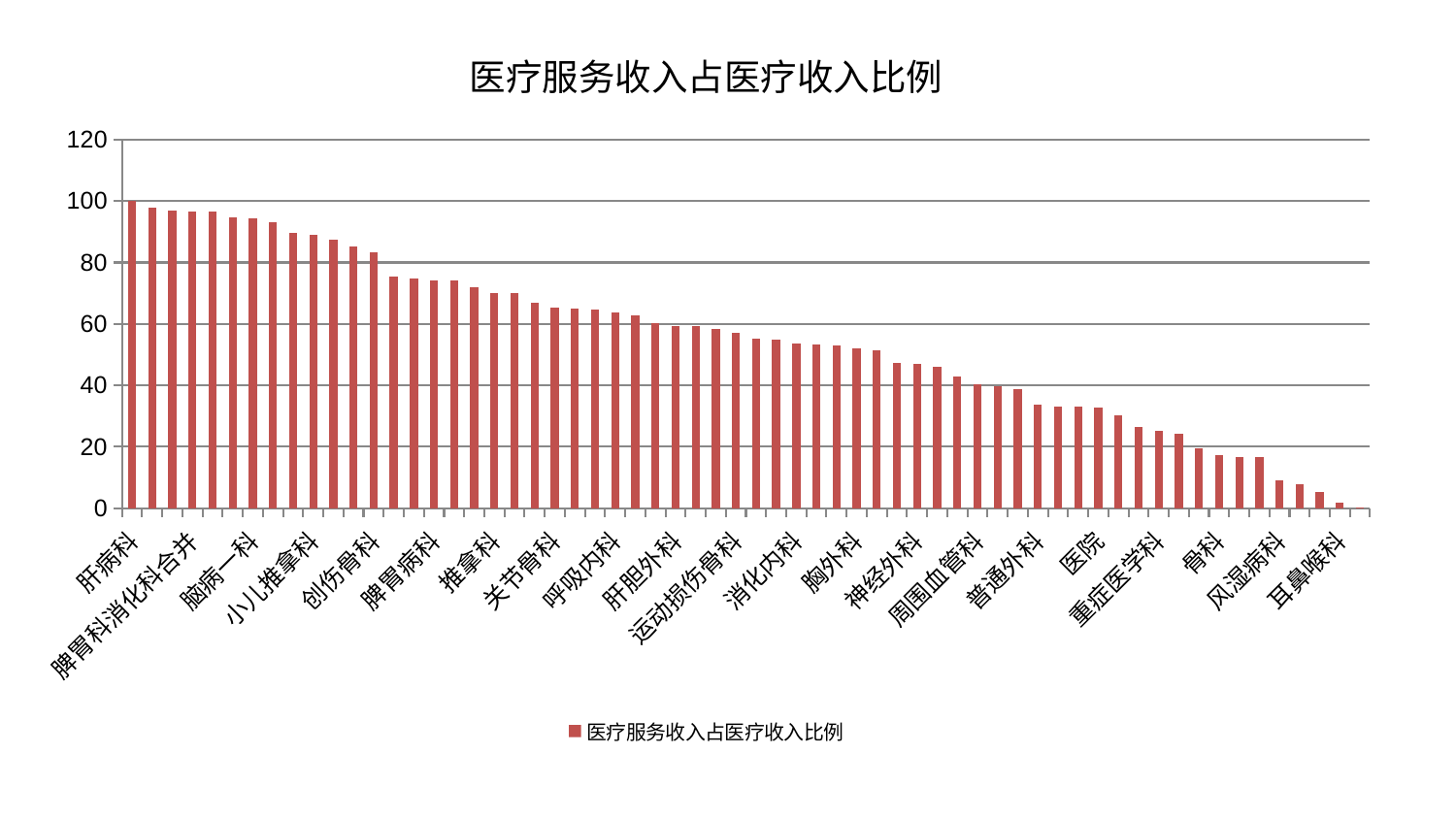

### Chart: 医疗服务收入占医疗收入比例

| Category | 医疗服务收入占医疗收入比例 |
|---|---|
| 肝病科 | 100.0 |
| 东区肾病科 | 97.7691921839575 |
| 心病二科 | 96.85068673010385 |
| 脾胃科消化科合并 | 96.70299751123979 |
| 妇科 | 96.60402696374149 |
| 心病四科 | 94.80809604598716 |
| 脑病一科 | 94.48683943310827 |
| 眼科 | 93.0864619506832 |
| 治未病中心 | 89.66523511683545 |
| 小儿推拿科 | 88.8759998036162 |
| 口腔科 | 87.29297076826256 |
| 血液科 | 85.12879864004772 |
| 创伤骨科 | 83.32741994635245 |
| 身心医学科 | 75.4007995826534 |
| 脑病三科 | 74.6676193739445 |
| 脾胃病科 | 74.28725645225829 |
| 心病一科 | 74.14476126478404 |
| 中医经典科 | 72.08996030370673 |
| 推拿科 | 70.17670055083582 |
| 美容皮肤科 | 70.17234503112877 |
| 微创骨科 | 66.90799959404883 |
| 关节骨科 | 65.44422703270152 |
| 乳腺甲状腺外科 | 64.87792105420466 |
| 肾脏内科 | 64.55277542975053 |
| 呼吸内科 | 63.647181296807915 |
| 心血管内科 | 62.79072038360907 |
| 皮肤科 | 60.265861516500784 |
| 肝胆外科 | 59.218838581365716 |
| 产科 | 59.19792554153447 |
| 针灸科 | 58.236975834400084 |
| 运动损伤骨科 | 56.963870658421854 |
| 肾病科 | 55.29515971188632 |
| 儿科 | 54.96051428984359 |
| 消化内科 | 53.58273665083985 |
| 小儿骨科 | 53.24109521361018 |
| 肛肠科 | 52.92717153102215 |
| 胸外科 | 51.963002865699856 |
| 妇二科 | 51.39336379830597 |
| 康复科 | 47.35152012618139 |
| 神经外科 | 47.124517505503746 |
| 西区重症医学科 | 45.90260068293502 |
| 中医外治中心 | 43.02601888440092 |
| 周围血管科 | 40.46519446980312 |
| 综合内科 | 39.87760507397668 |
| 心病三科 | 38.736554324309246 |
| 普通外科 | 33.855647481012596 |
| 神经内科 | 33.22980553522192 |
| 老年医学科 | 33.08107878231355 |
| 医院 | 32.8719167514427 |
| 脑病二科 | 30.155479814711626 |
| 泌尿外科 | 26.35097337701331 |
| 重症医学科 | 25.219287599023676 |
| 妇科妇二科合并 | 24.27591712242918 |
| 显微骨科 | 19.638576981347413 |
| 骨科 | 17.44064810365291 |
| 男科 | 16.799077595688104 |
| 肿瘤内科 | 16.712265046332075 |
| 风湿病科 | 8.98573079412155 |
| 内分泌科 | 7.699384437805822 |
| 东区重症医学科 | 5.251564706553191 |
| 耳鼻喉科 | 1.9413596711329362 |
| 脊柱骨科 | 0.16282647984946497 |
87